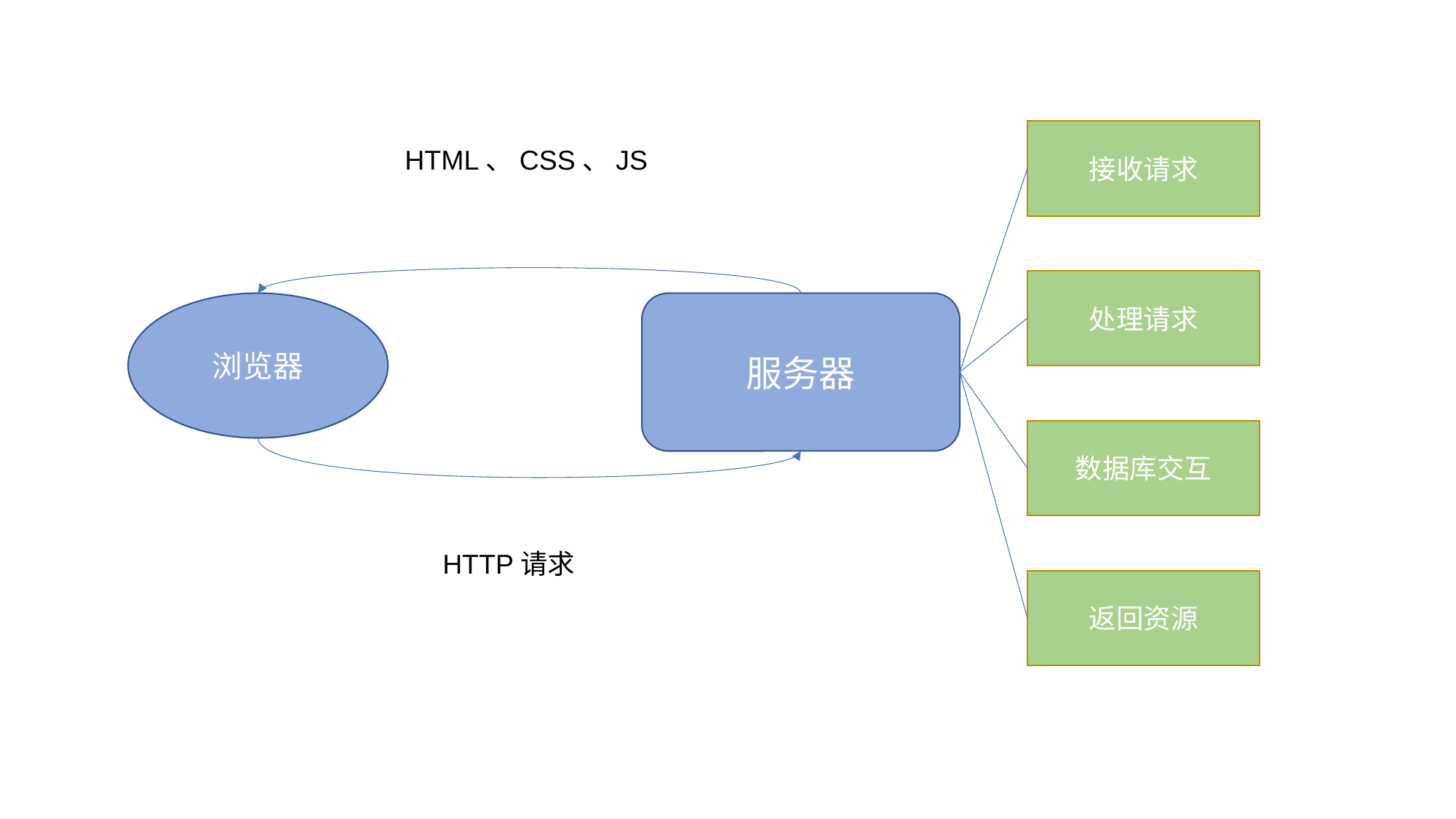

接收请求
HTML、CSS、JS
处理请求
浏览器
服务器
数据库交互
HTTP请求
返回资源